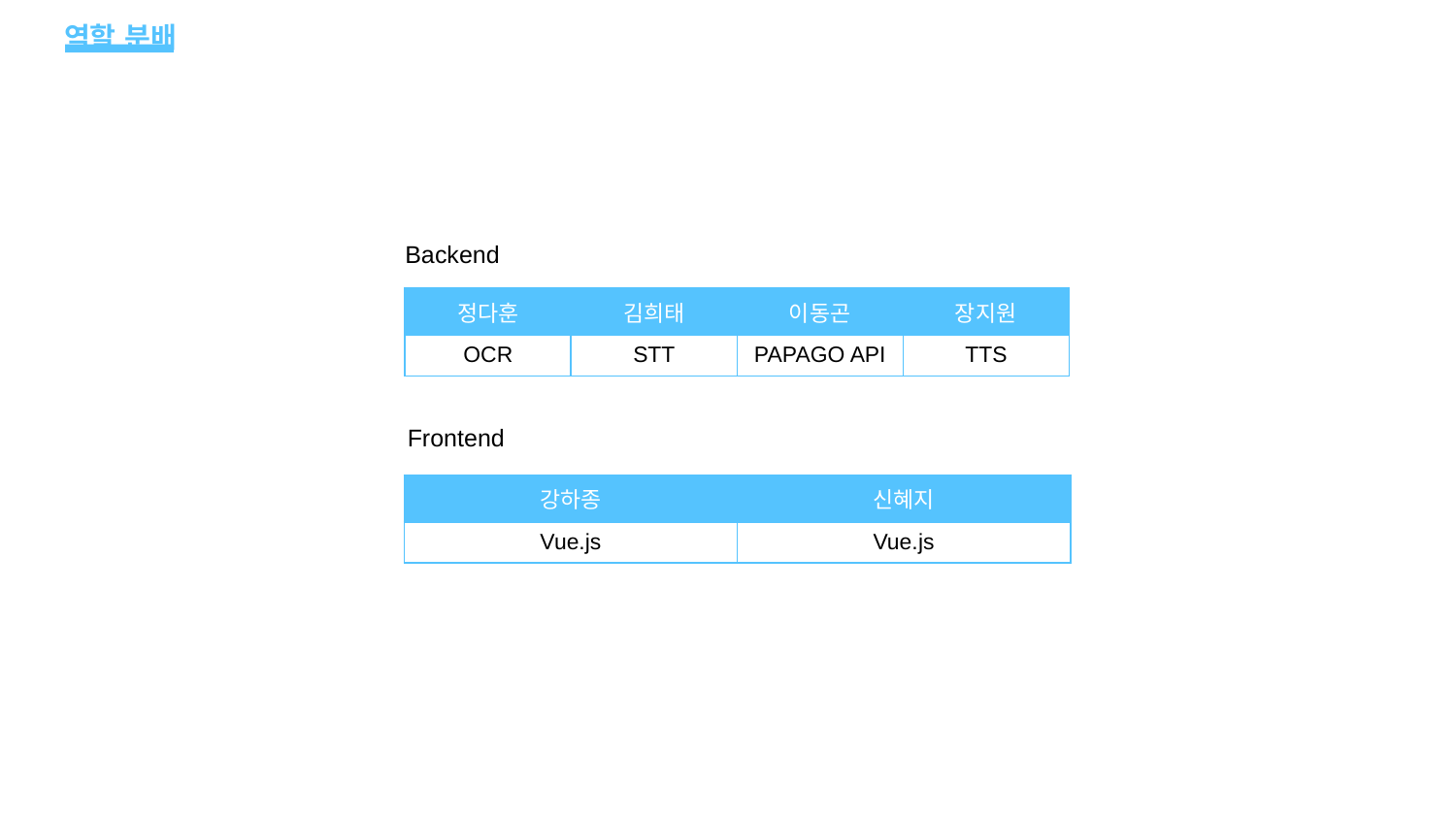

# 역할 분배

Backend
| 정다훈 | 김희태 | 이동곤 | 장지원 |
| --- | --- | --- | --- |
| OCR | STT | PAPAGO API | TTS |
Frontend
| 강하종 | 신혜지 |
| --- | --- |
| Vue.js | Vue.js |